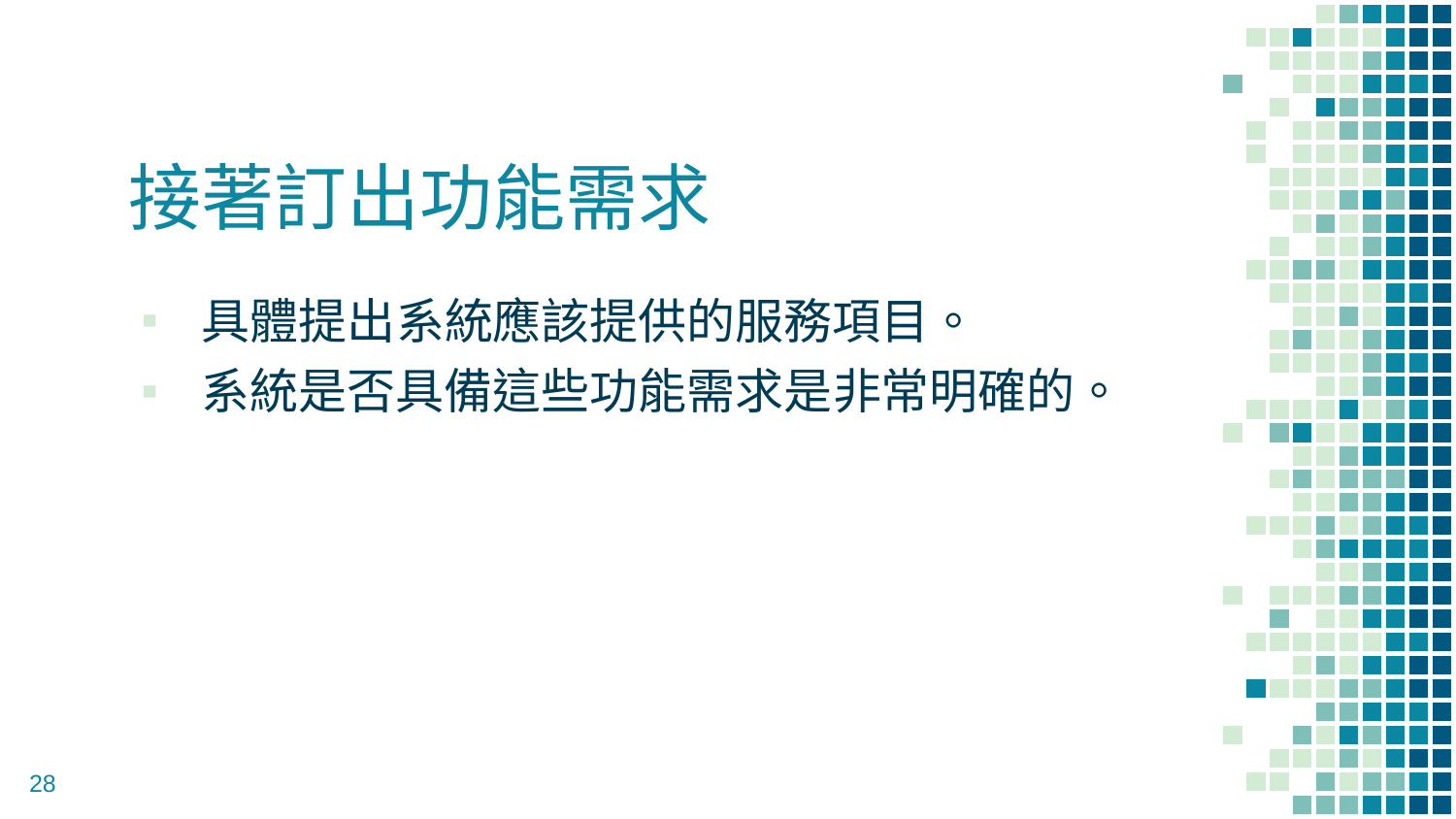

# 接著訂出功能需求
具體提出系統應該提供的服務項目。
系統是否具備這些功能需求是非常明確的。

28